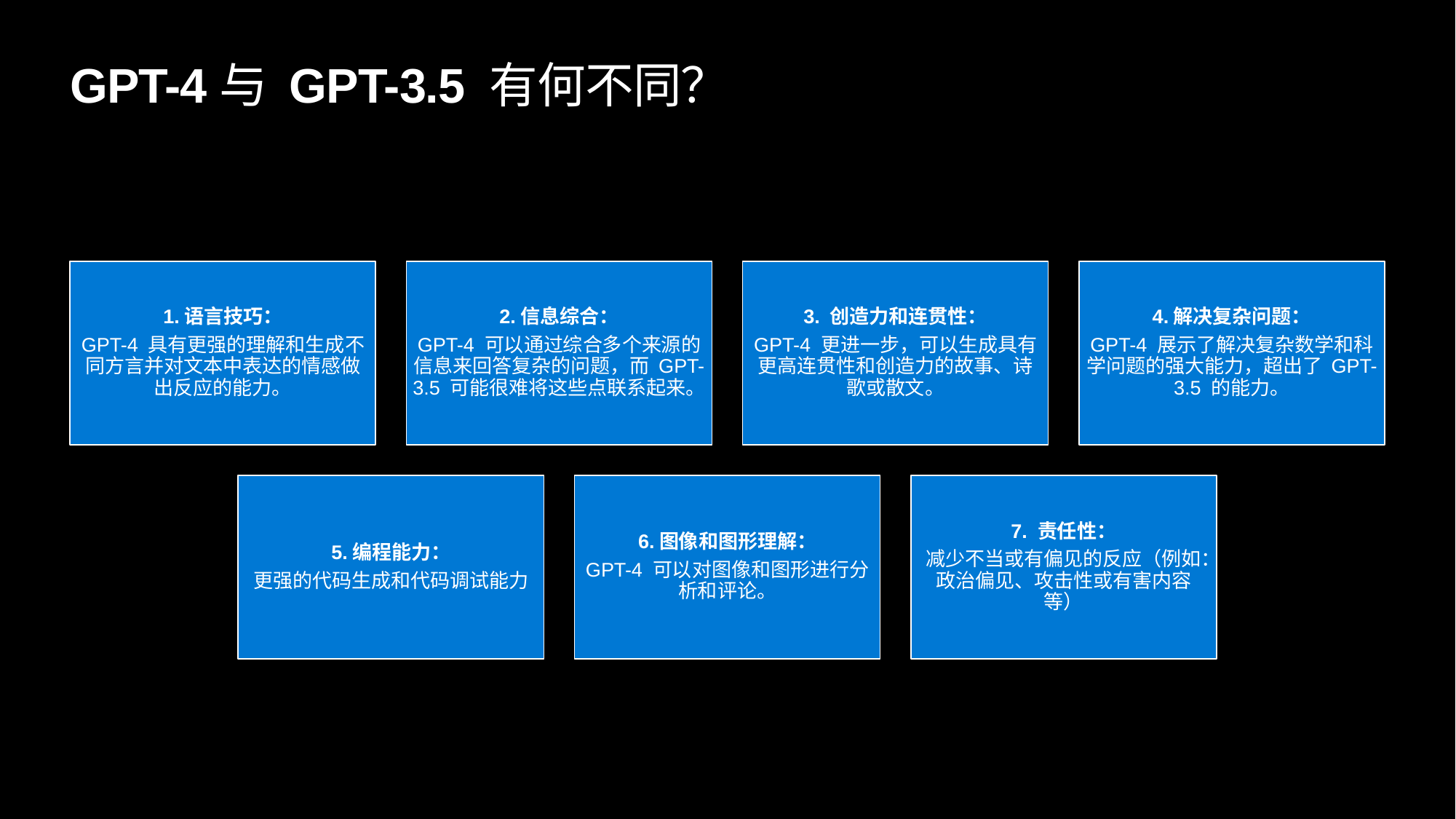

# GPT-4与 GPT-3.5 有何不同？
1.语言技巧：
GPT-4 具有更强的理解和生成不同方言并对文本中表达的情感做出反应的能力。
2.信息综合：
GPT-4 可以通过综合多个来源的信息来回答复杂的问题，而 GPT-3.5 可能很难将这些点联系起来。
3. 创造力和连贯性：
GPT-4 更进一步，可以生成具有更高连贯性和创造力的故事、诗歌或散文。
4.解决复杂问题：
GPT-4 展示了解决复杂数学和科学问题的强大能力，超出了 GPT-3.5 的能力。
5.编程能力：
更强的代码生成和代码调试能力
6.图像和图形理解：
GPT-4 可以对图像和图形进行分析和评论。
7. 责任性：
减少不当或有偏见的反应（例如：政治偏见、攻击性或有害内容等）